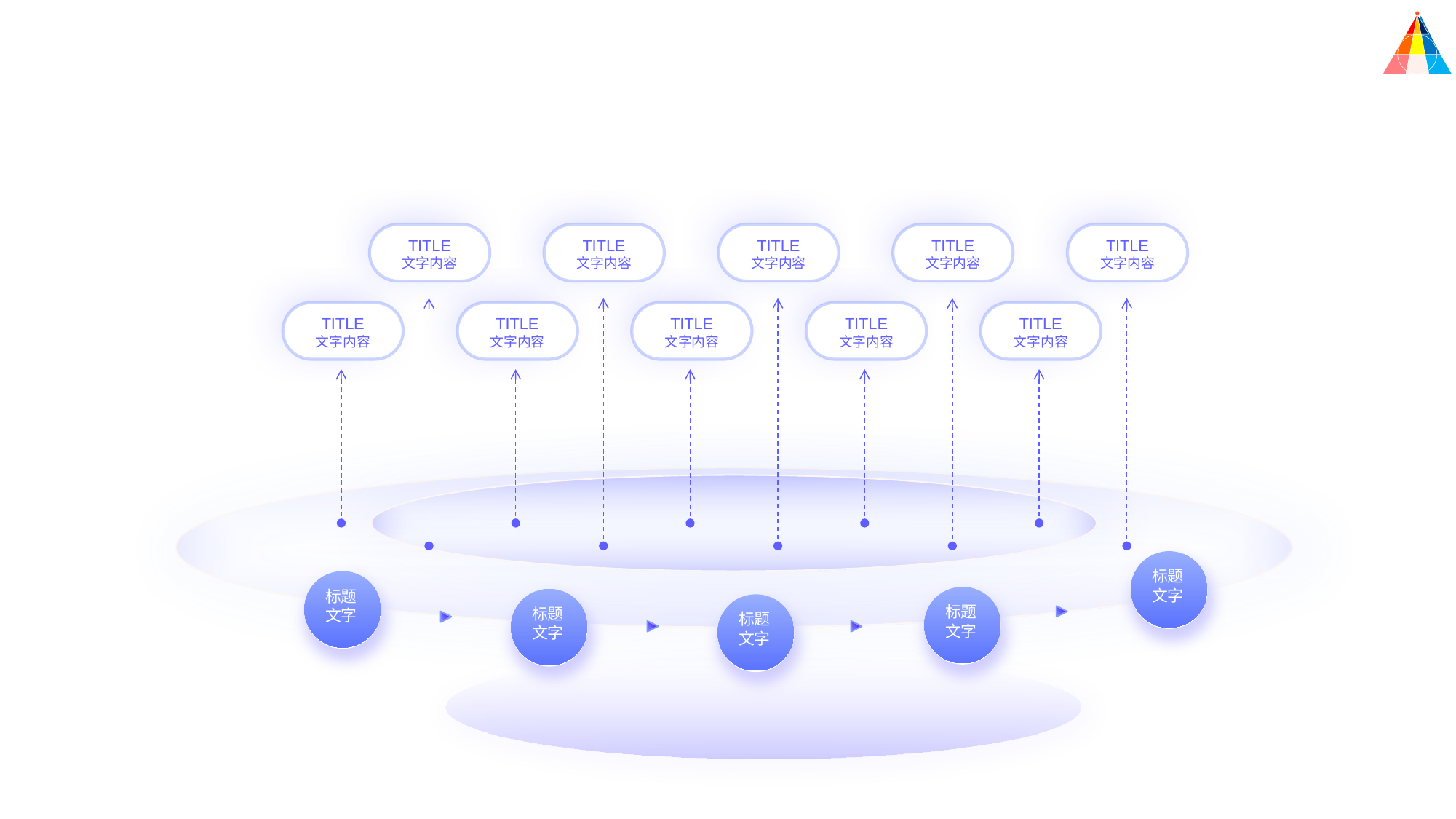

TITLE
文字内容

TITLE
文字内容

TITLE
文字内容

TITLE
文字内容

TITLE
文字内容

TITLE
文字内容

TITLE
文字内容

TITLE
文字内容

TITLE
文字内容

TITLE
文字内容

标题
文字

标题
文字

标题
文字

标题
文字

标题
文字